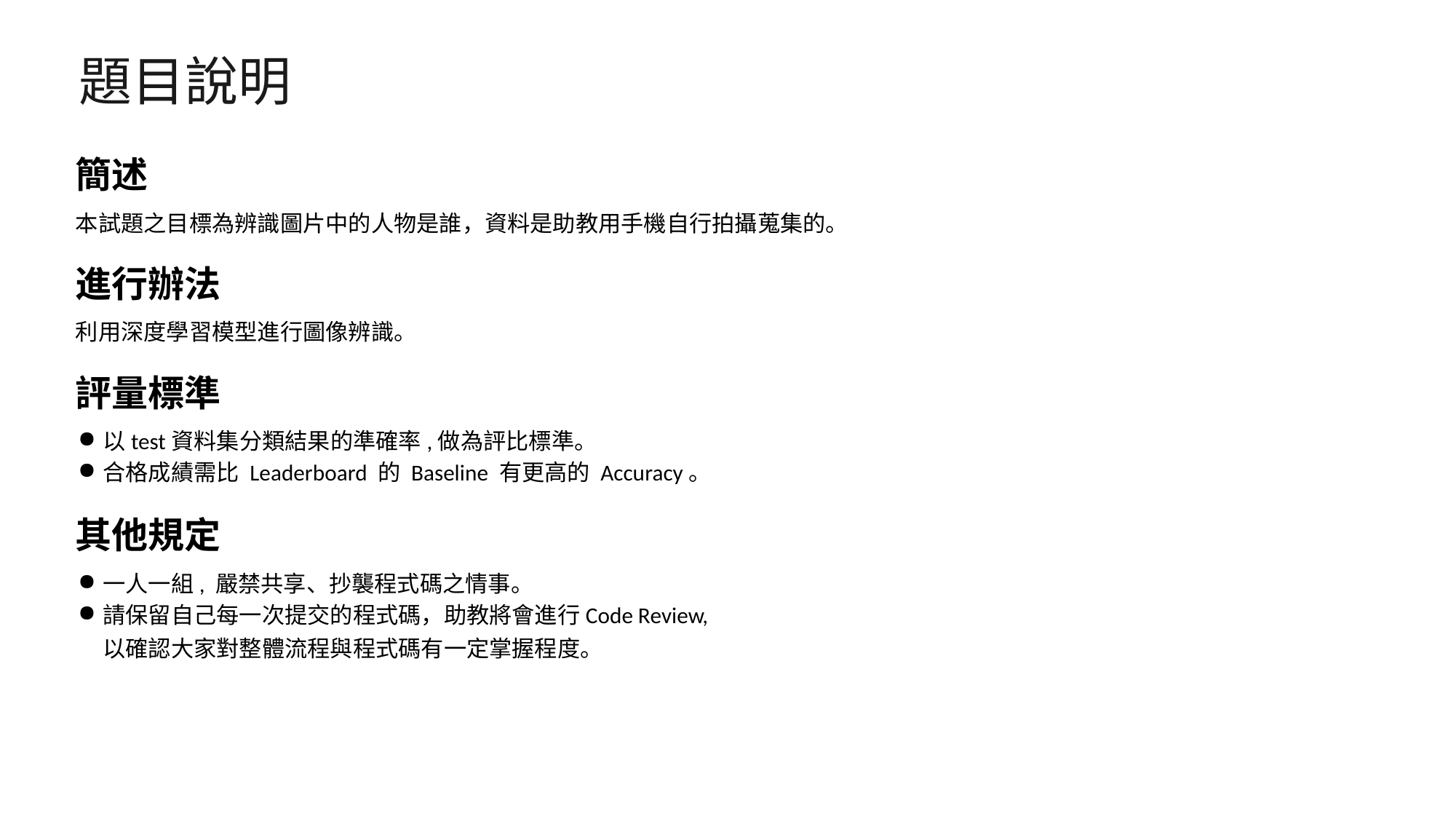

# 題目說明
簡述
本試題之目標為辨識圖片中的人物是誰，資料是助教用手機自行拍攝蒐集的。
進行辦法
利用深度學習模型進行圖像辨識。
評量標準
以test資料集分類結果的準確率,做為評比標準。
合格成績需比 Leaderboard 的 Baseline 有更高的 Accuracy。
其他規定
一人一組, 嚴禁共享、抄襲程式碼之情事。
請保留自己每一次提交的程式碼，助教將會進行Code Review,
以確認大家對整體流程與程式碼有一定掌握程度。